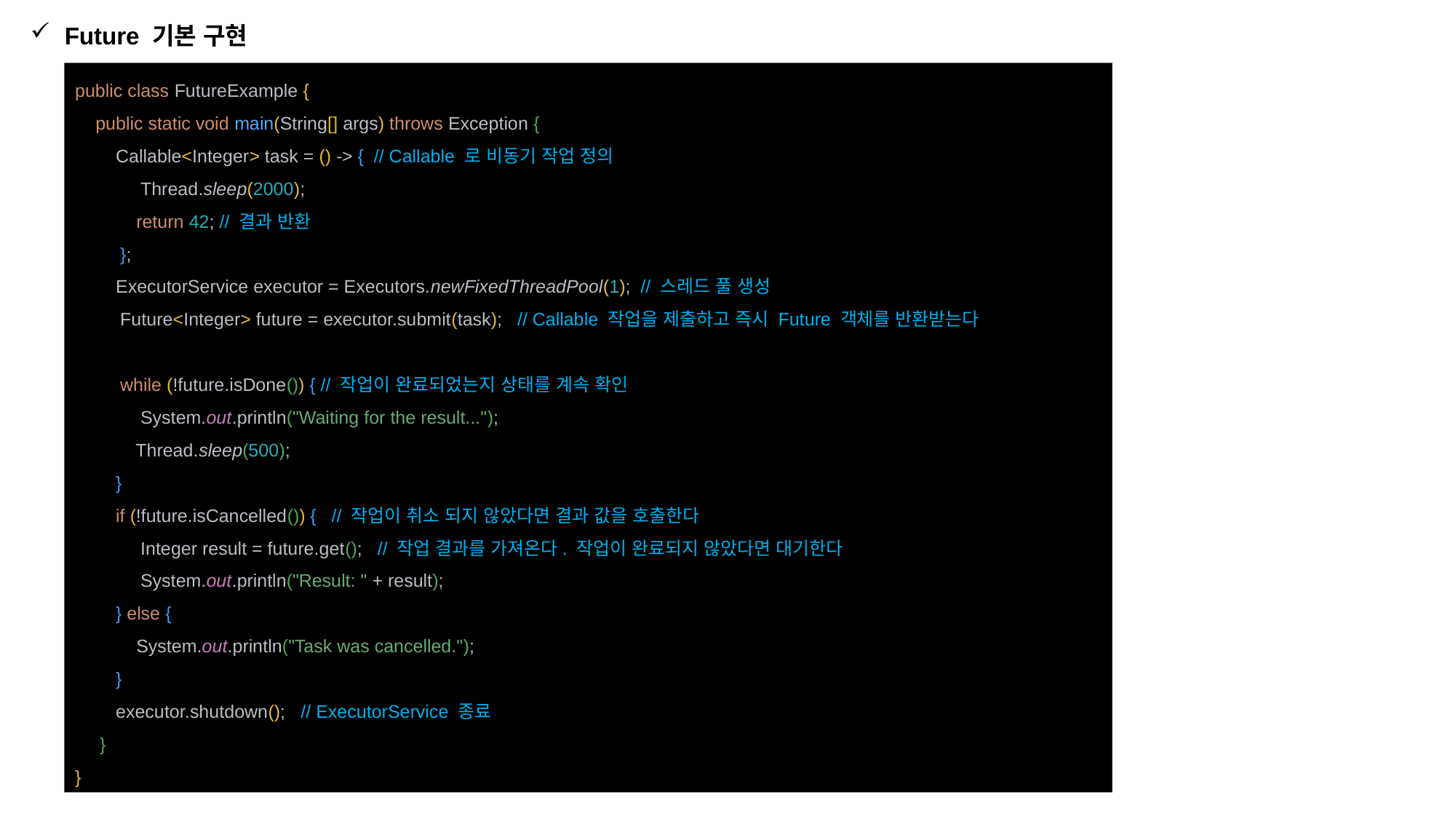

Future 기본 구현
public class FutureExample {
    public static void main(String[] args) throws Exception {
        Callable<Integer> task = () -> {  // Callable 로 비동기 작업 정의
            Thread.sleep(2000);
            return 42; // 결과 반환
        };
        ExecutorService executor = Executors.newFixedThreadPool(1);  // 스레드 풀 생성
        Future<Integer> future = executor.submit(task);   // Callable 작업을 제출하고 즉시 Future 객체를 반환받는다
        while (!future.isDone()) { // 작업이 완료되었는지 상태를 계속 확인
            System.out.println("Waiting for the result...");
            Thread.sleep(500);
        }
        if (!future.isCancelled()) {   // 작업이 취소 되지 않았다면 결과 값을 호출한다
            Integer result = future.get();   // 작업 결과를 가져온다. 작업이 완료되지 않았다면 대기한다
            System.out.println("Result: " + result);
        } else {
            System.out.println("Task was cancelled.");
        }
        executor.shutdown();   // ExecutorService 종료
    }
}